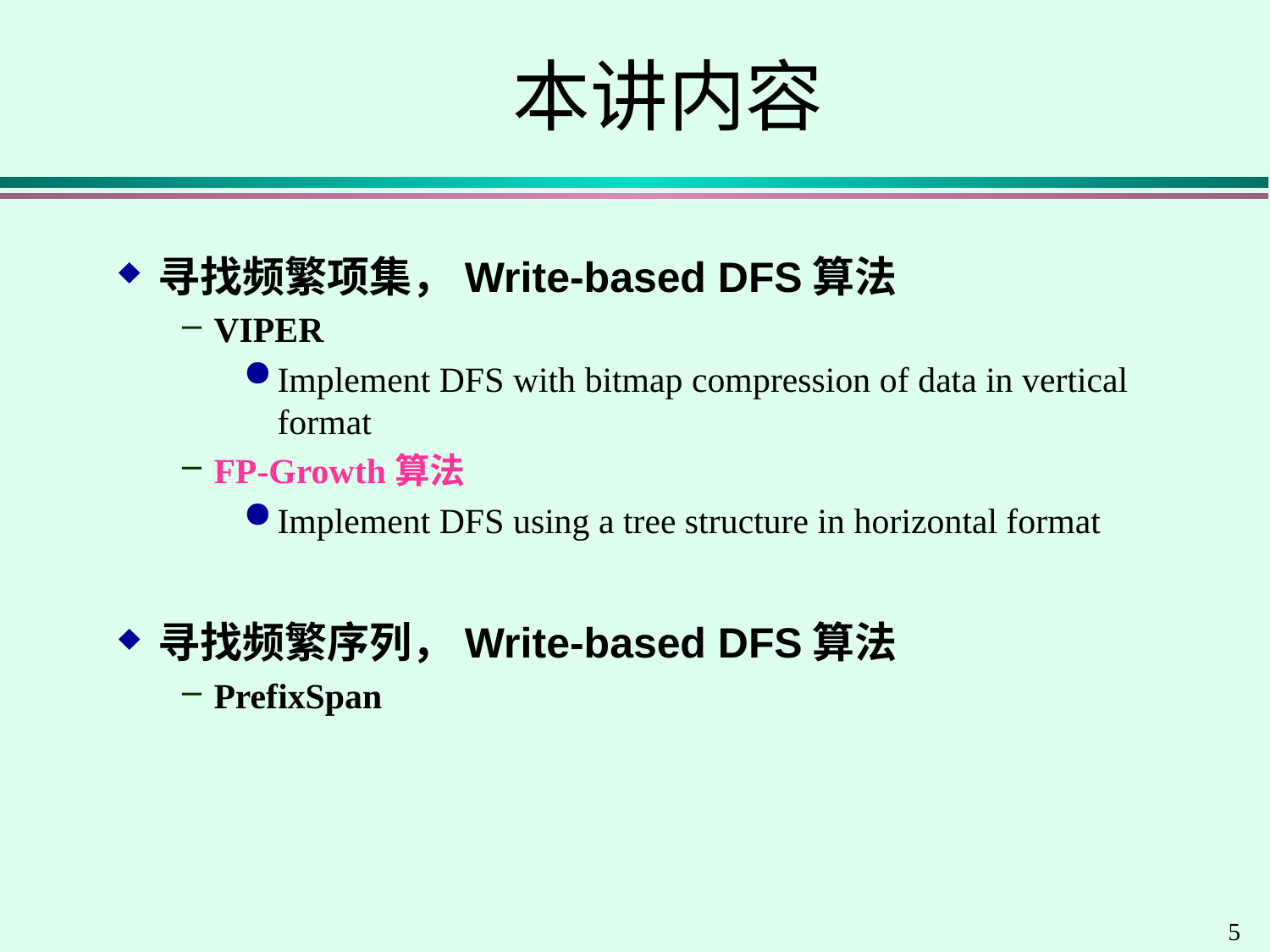

本讲内容
寻找频繁项集，Write-based DFS算法
VIPER
Implement DFS with bitmap compression of data in vertical format
FP-Growth算法
Implement DFS using a tree structure in horizontal format

寻找频繁序列，Write-based DFS算法
PrefixSpan